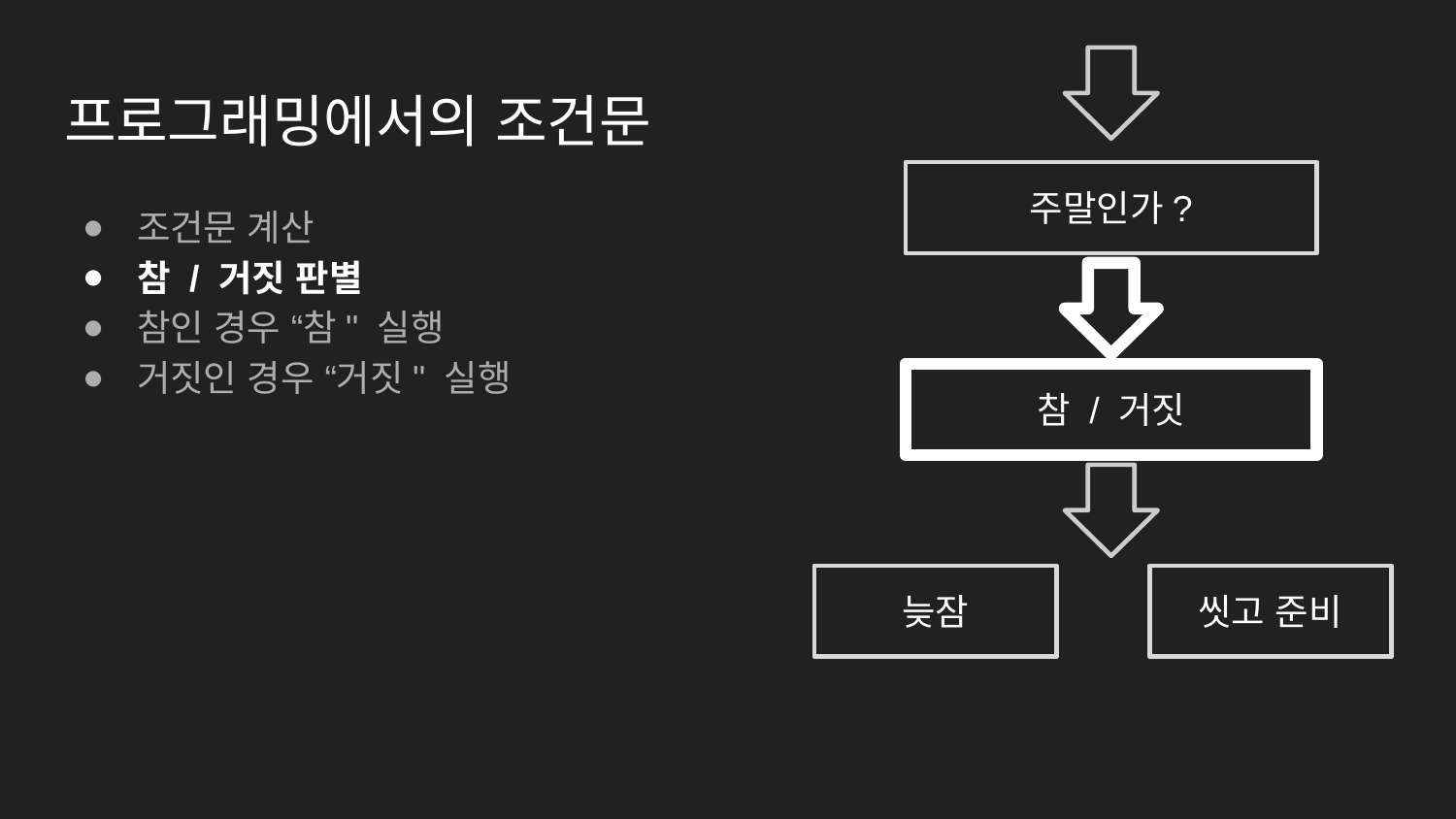

# 프로그래밍에서의 조건문
주말인가?
조건문 계산
참 / 거짓 판별
참인 경우 “참" 실행
거짓인 경우 “거짓" 실행

참 / 거짓

늦잠
씻고 준비